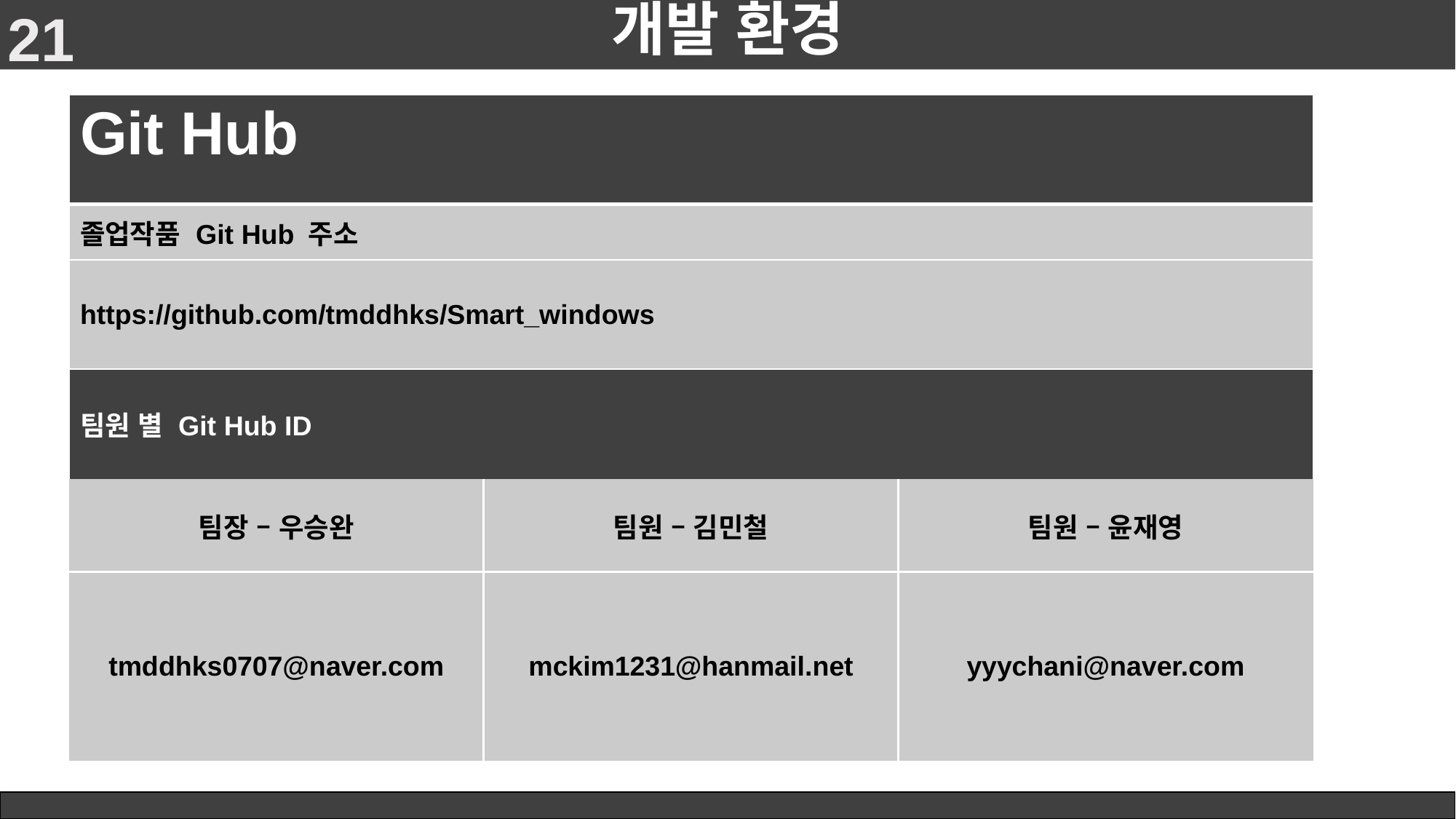

# 개발 환경
21

Soft Ware
| Git Hub |  |  |
| --- | --- | --- |
| 졸업작품 Git Hub 주소 |  |  |
| https://github.com/tmddhks/Smart\_windows |  |  |
| 팀원 별 Git Hub ID |  |  |
| 팀장 – 우승완 | 팀원 – 김민철 | 팀원 – 윤재영 |
| tmddhks0707@naver.com | mckim1231@hanmail.net | yyychani@naver.com |